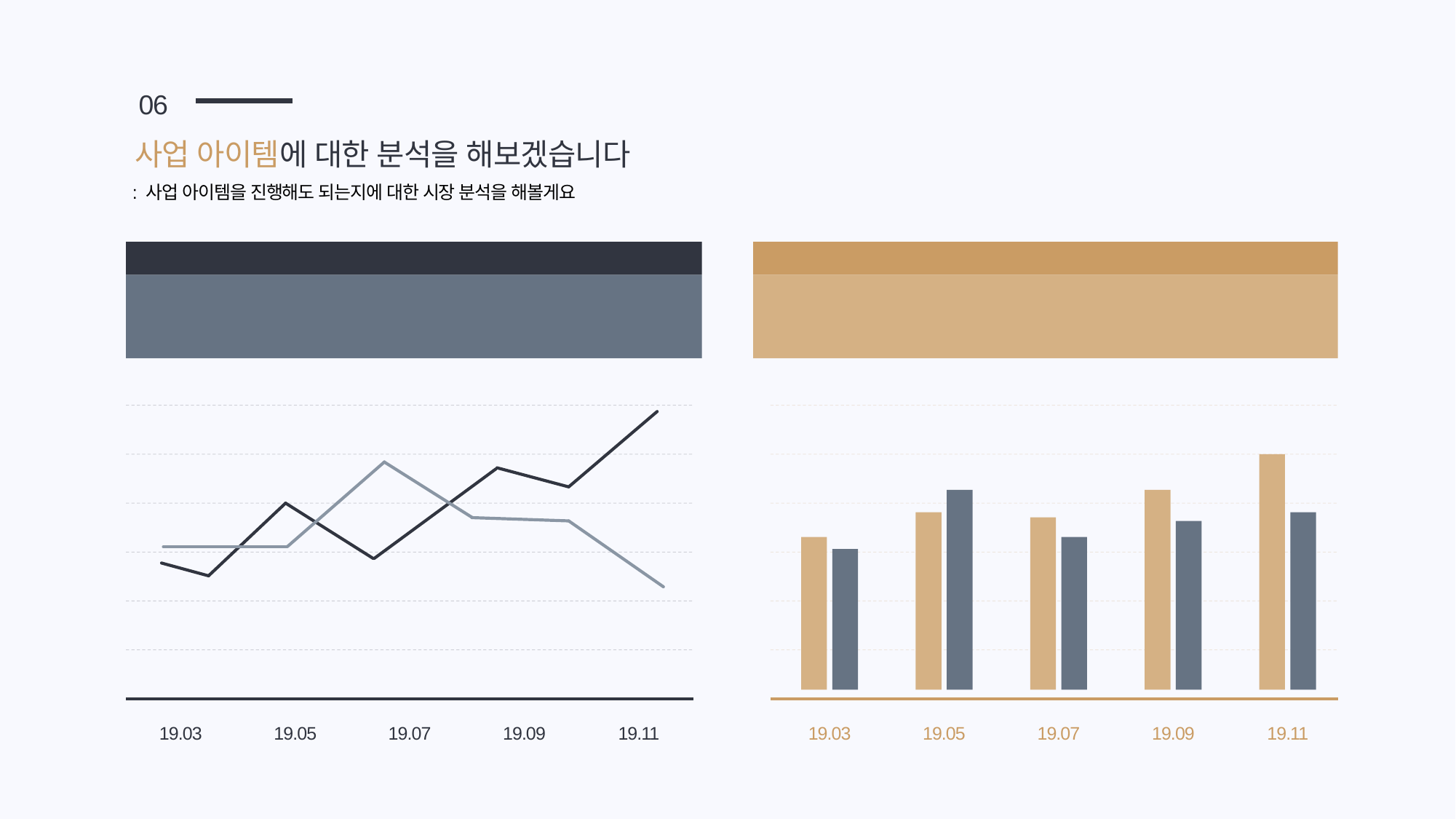

06
사업 아이템에 대한 분석을 해보겠습니다
: 사업 아이템을 진행해도 되는지에 대한 시장 분석을 해볼게요

그래프에 대한 제목을 적어주도록 하겠습니다
그래프에 대한 제목을 적어주도록 하겠습니다

그래프에 대한 서브 멘트를 적어주면 될 것 같습니다. 저는
딱히 무슨 말을 해야 할 지 잘 모르겠습니다
이제 슬슬 배가고픕니다 아직 해야 할 일은 많은데 롤을 하고 싶은데
롤도 더 이상 못할테고 아 안돼 정신차려

19.03
19.05
19.07
19.09
19.11
19.03
19.05
19.07
19.09
19.11